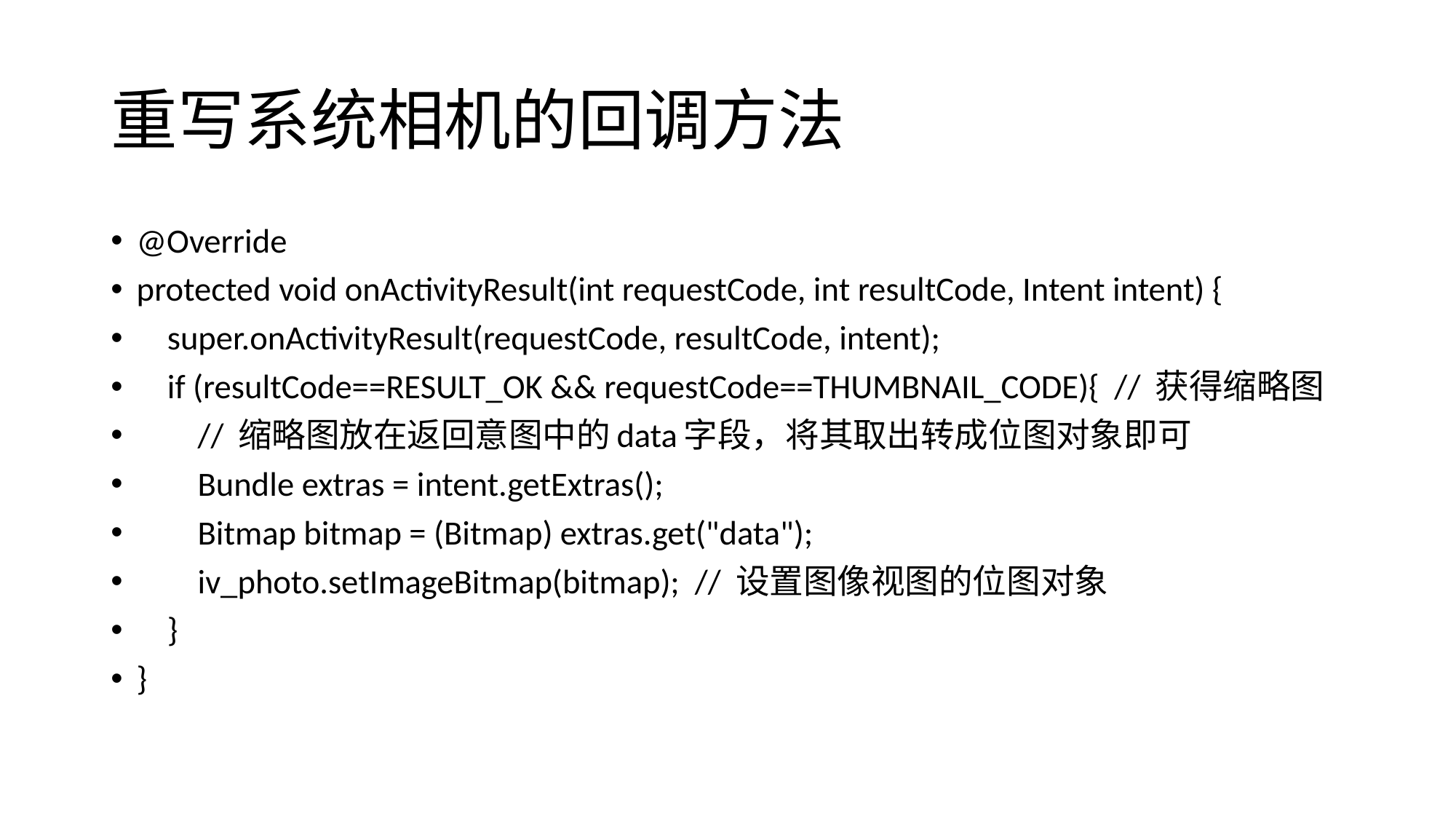

# 重写系统相机的回调方法
@Override
protected void onActivityResult(int requestCode, int resultCode, Intent intent) {
    super.onActivityResult(requestCode, resultCode, intent);
    if (resultCode==RESULT_OK && requestCode==THUMBNAIL_CODE){  // 获得缩略图
        // 缩略图放在返回意图中的data字段，将其取出转成位图对象即可
        Bundle extras = intent.getExtras();
        Bitmap bitmap = (Bitmap) extras.get("data");
        iv_photo.setImageBitmap(bitmap);  // 设置图像视图的位图对象
    }
}